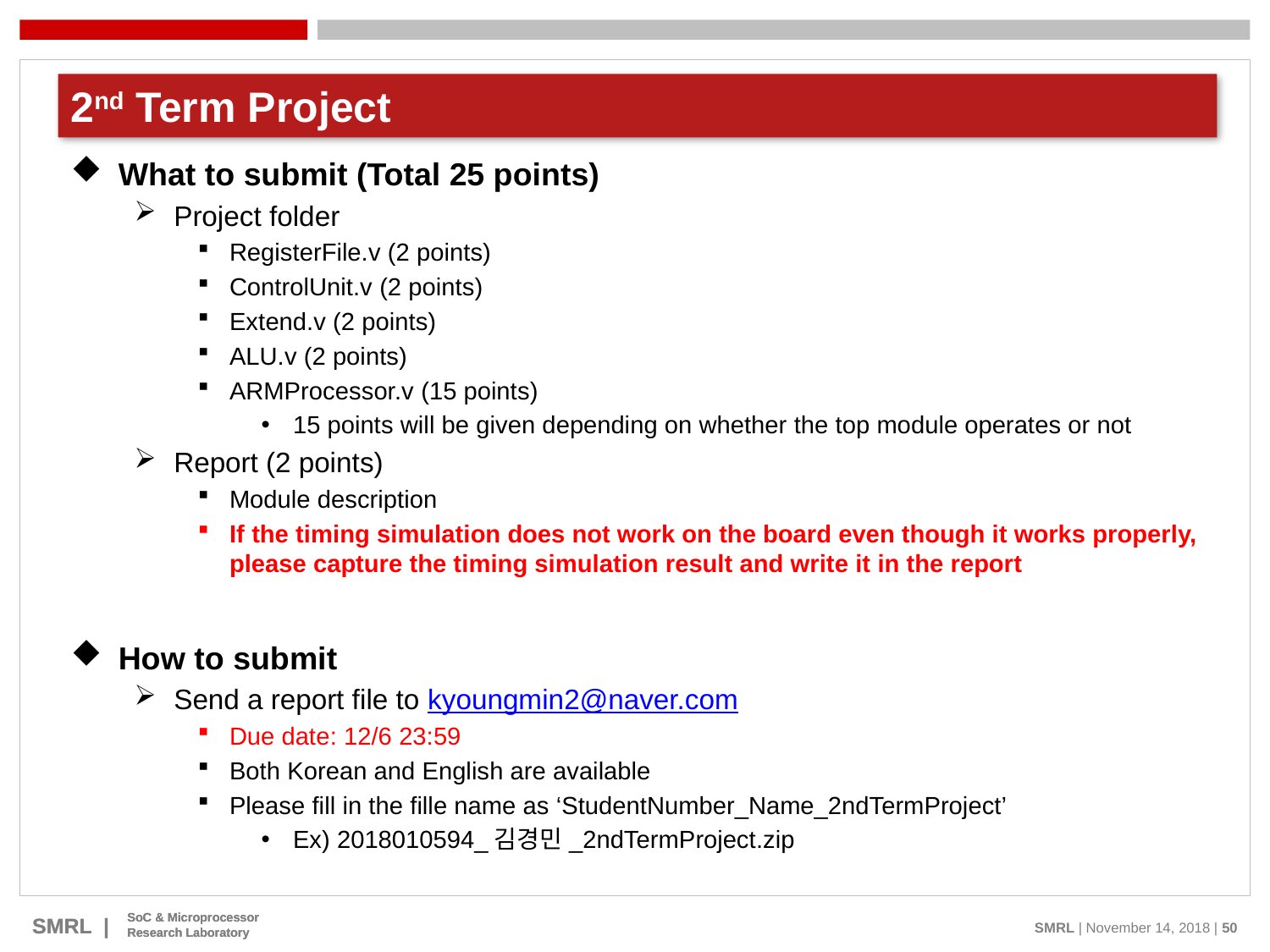

# 2nd Term Project
What to submit (Total 25 points)
Project folder
RegisterFile.v (2 points)
ControlUnit.v (2 points)
Extend.v (2 points)
ALU.v (2 points)
ARMProcessor.v (15 points)
15 points will be given depending on whether the top module operates or not
Report (2 points)
Module description
If the timing simulation does not work on the board even though it works properly, please capture the timing simulation result and write it in the report

How to submit
Send a report file to kyoungmin2@naver.com
Due date: 12/6 23:59
Both Korean and English are available
Please fill in the fille name as ‘StudentNumber_Name_2ndTermProject’
Ex) 2018010594_김경민_2ndTermProject.zip